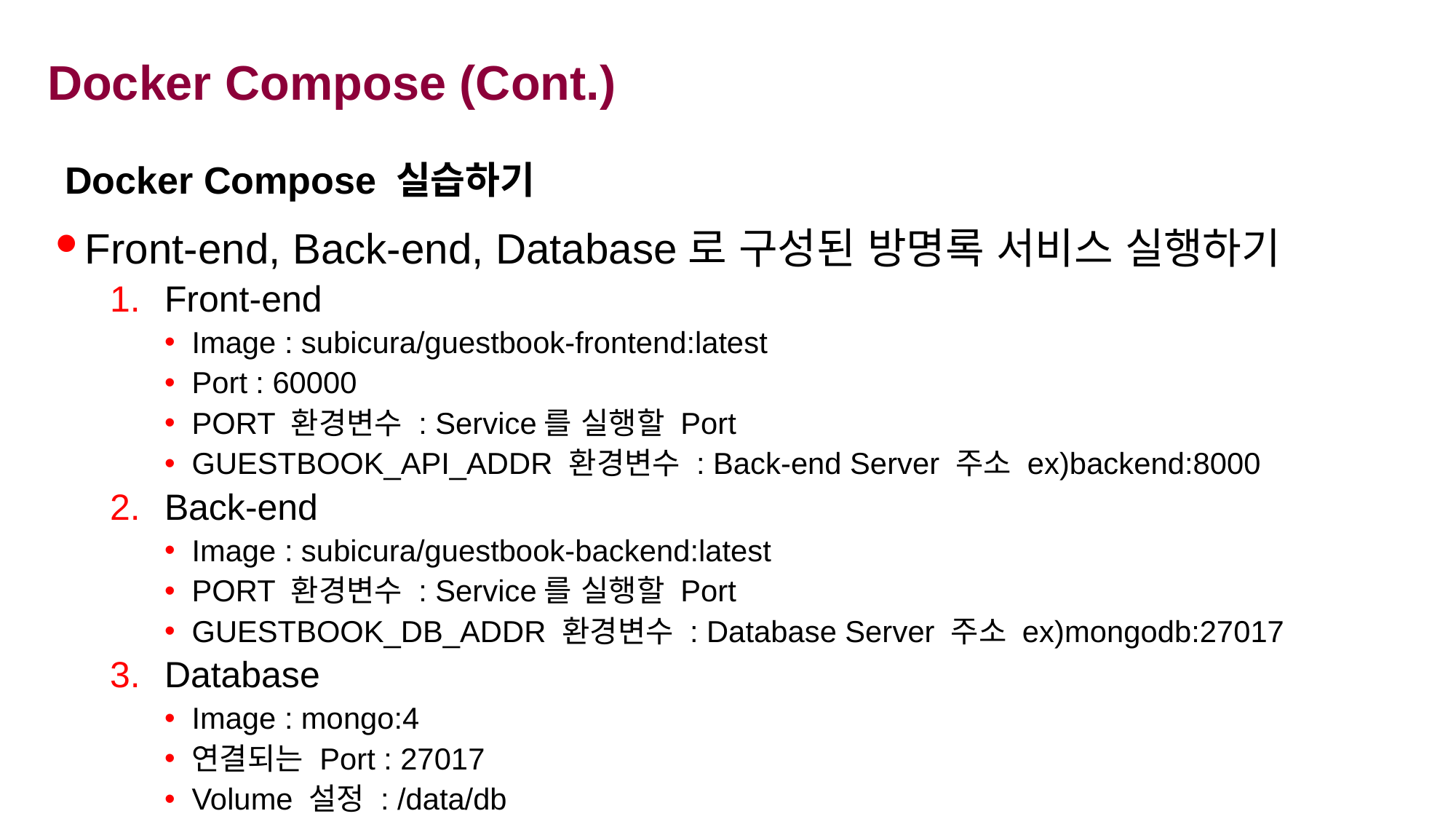

# Docker Compose (Cont.)
Docker Compose 실습하기
Front-end, Back-end, Database로 구성된 방명록 서비스 실행하기
Front-end
Image : subicura/guestbook-frontend:latest
Port : 60000
PORT 환경변수 : Service를 실행할 Port
GUESTBOOK_API_ADDR 환경변수 : Back-end Server 주소 ex)backend:8000
Back-end
Image : subicura/guestbook-backend:latest
PORT 환경변수 : Service를 실행할 Port
GUESTBOOK_DB_ADDR 환경변수 : Database Server 주소 ex)mongodb:27017
Database
Image : mongo:4
연결되는 Port : 27017
Volume 설정 : /data/db